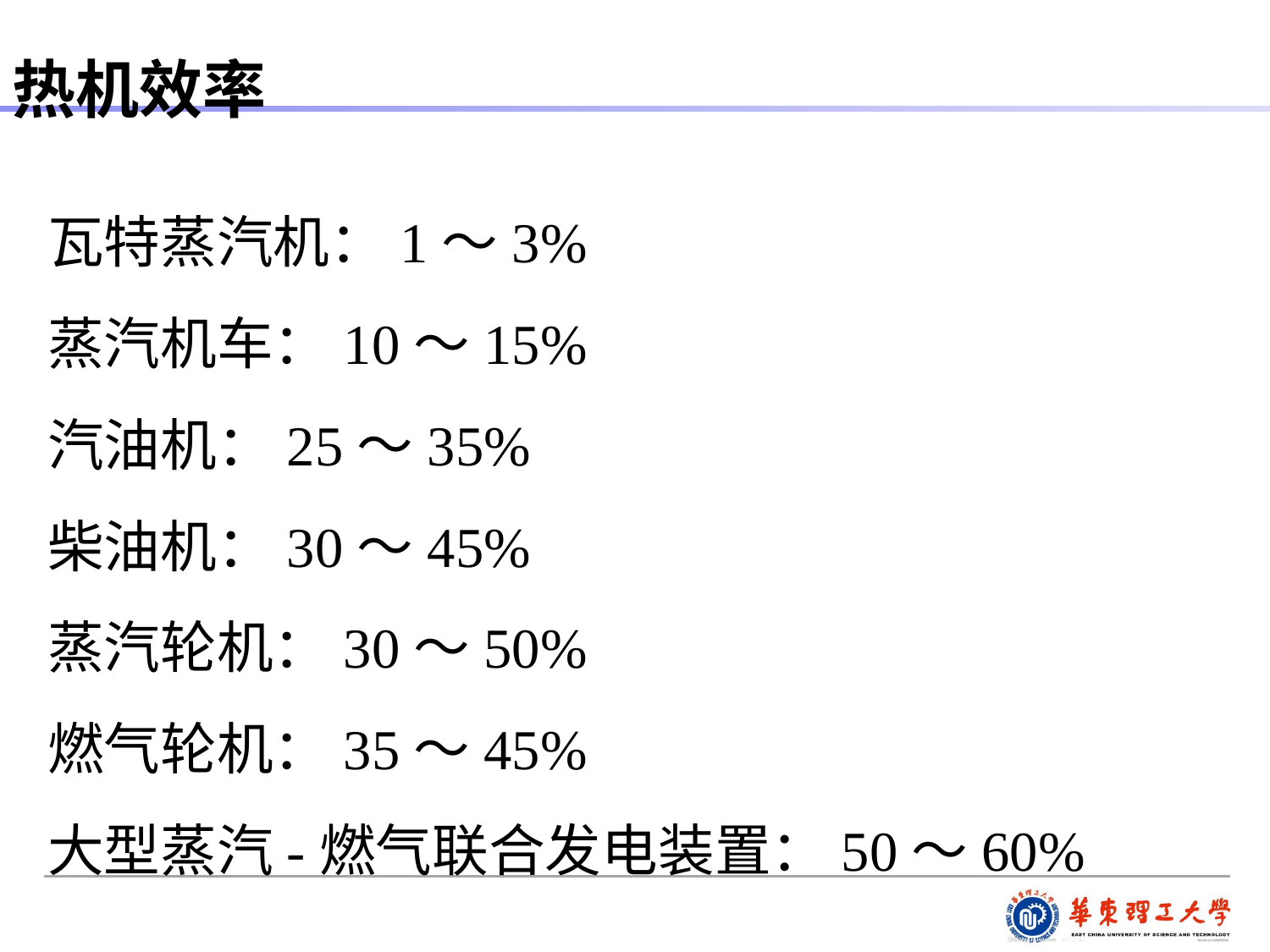

热机效率
瓦特蒸汽机：1～3%
蒸汽机车：10～15%
汽油机：25～35%
柴油机：30～45%
蒸汽轮机：30～50%
燃气轮机：35～45%
大型蒸汽-燃气联合发电装置：50～60%